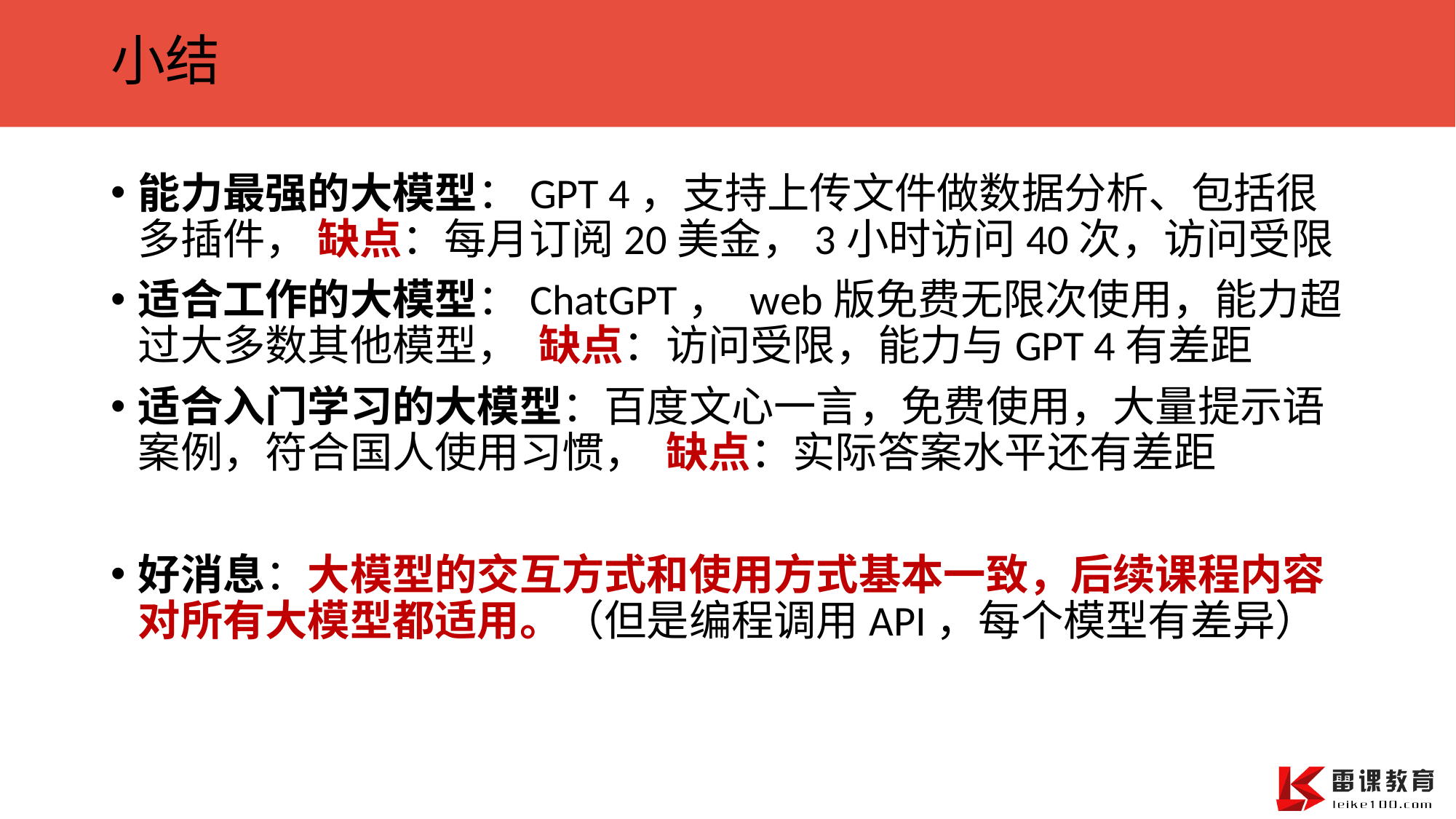

# 小结
能力最强的大模型：GPT 4，支持上传文件做数据分析、包括很多插件， 缺点：每月订阅20美金，3小时访问40次，访问受限
适合工作的大模型：ChatGPT， web版免费无限次使用，能力超过大多数其他模型，  缺点：访问受限，能力与GPT 4有差距
适合入门学习的大模型：百度文心一言，免费使用，大量提示语案例，符合国人使用习惯，  缺点：实际答案水平还有差距

好消息：大模型的交互方式和使用方式基本一致，后续课程内容对所有大模型都适用。（但是编程调用API，每个模型有差异）